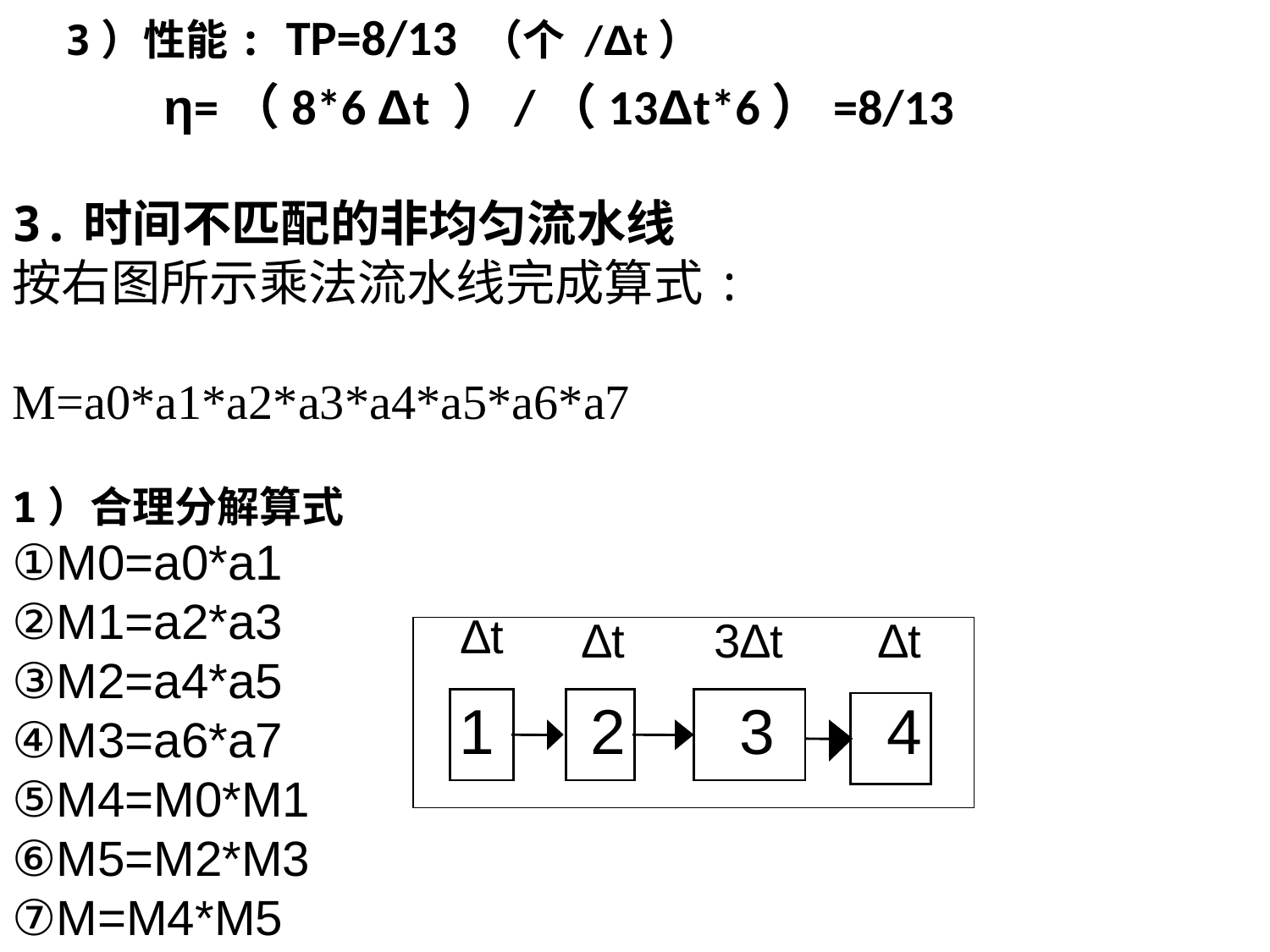

3）性能:  TP=8/13 （个 /Δt）
           η=（8*6 Δt ）/（13Δt*6）=8/13

3.时间不匹配的非均匀流水线
按右图所示乘法流水线完成算式:
M=a0*a1*a2*a3*a4*a5*a6*a7

1）合理分解算式
①M0=a0*a1
②M1=a2*a3
③M2=a4*a5
④M3=a6*a7
⑤M4=M0*M1
⑥M5=M2*M3
⑦M=M4*M5

Δ

Δ

t

Δ

t

3

t

Δ

t

1
2
3
4